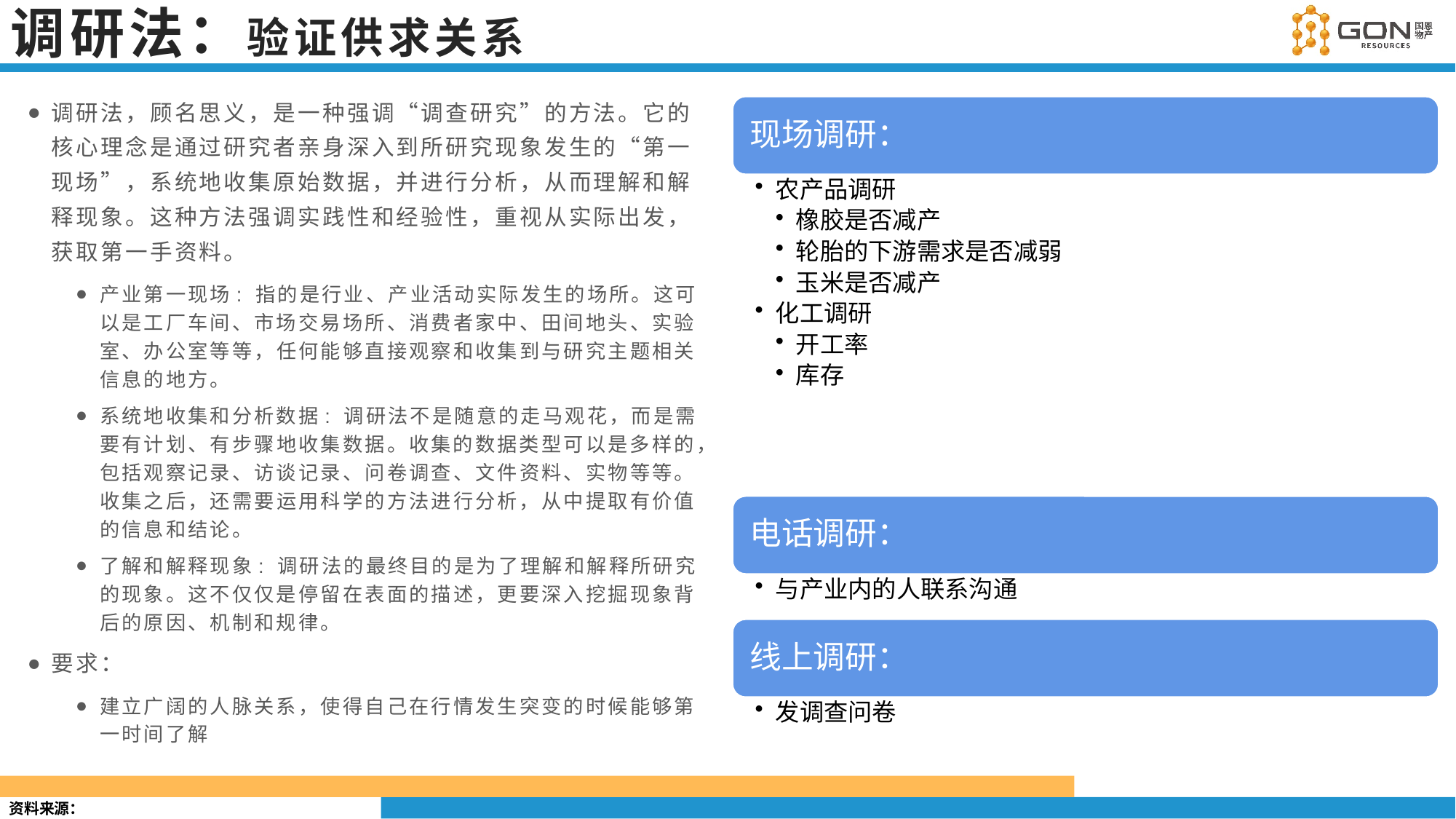

# 调研法：验证供求关系
调研法，顾名思义，是一种强调“调查研究”的方法。它的核心理念是通过研究者亲身深入到所研究现象发生的“第一现场”，系统地收集原始数据，并进行分析，从而理解和解释现象。这种方法强调实践性和经验性，重视从实际出发，获取第一手资料。
产业第一现场: 指的是行业、产业活动实际发生的场所。这可以是工厂车间、市场交易场所、消费者家中、田间地头、实验室、办公室等等，任何能够直接观察和收集到与研究主题相关信息的地方。
系统地收集和分析数据: 调研法不是随意的走马观花，而是需要有计划、有步骤地收集数据。收集的数据类型可以是多样的，包括观察记录、访谈记录、问卷调查、文件资料、实物等等。收集之后，还需要运用科学的方法进行分析，从中提取有价值的信息和结论。
了解和解释现象: 调研法的最终目的是为了理解和解释所研究的现象。这不仅仅是停留在表面的描述，更要深入挖掘现象背后的原因、机制和规律。
要求：
建立广阔的人脉关系，使得自己在行情发生突变的时候能够第一时间了解
现场调研：
农产品调研
橡胶是否减产
轮胎的下游需求是否减弱
玉米是否减产
化工调研
开工率
库存
电话调研：
与产业内的人联系沟通
线上调研：
发调查问卷